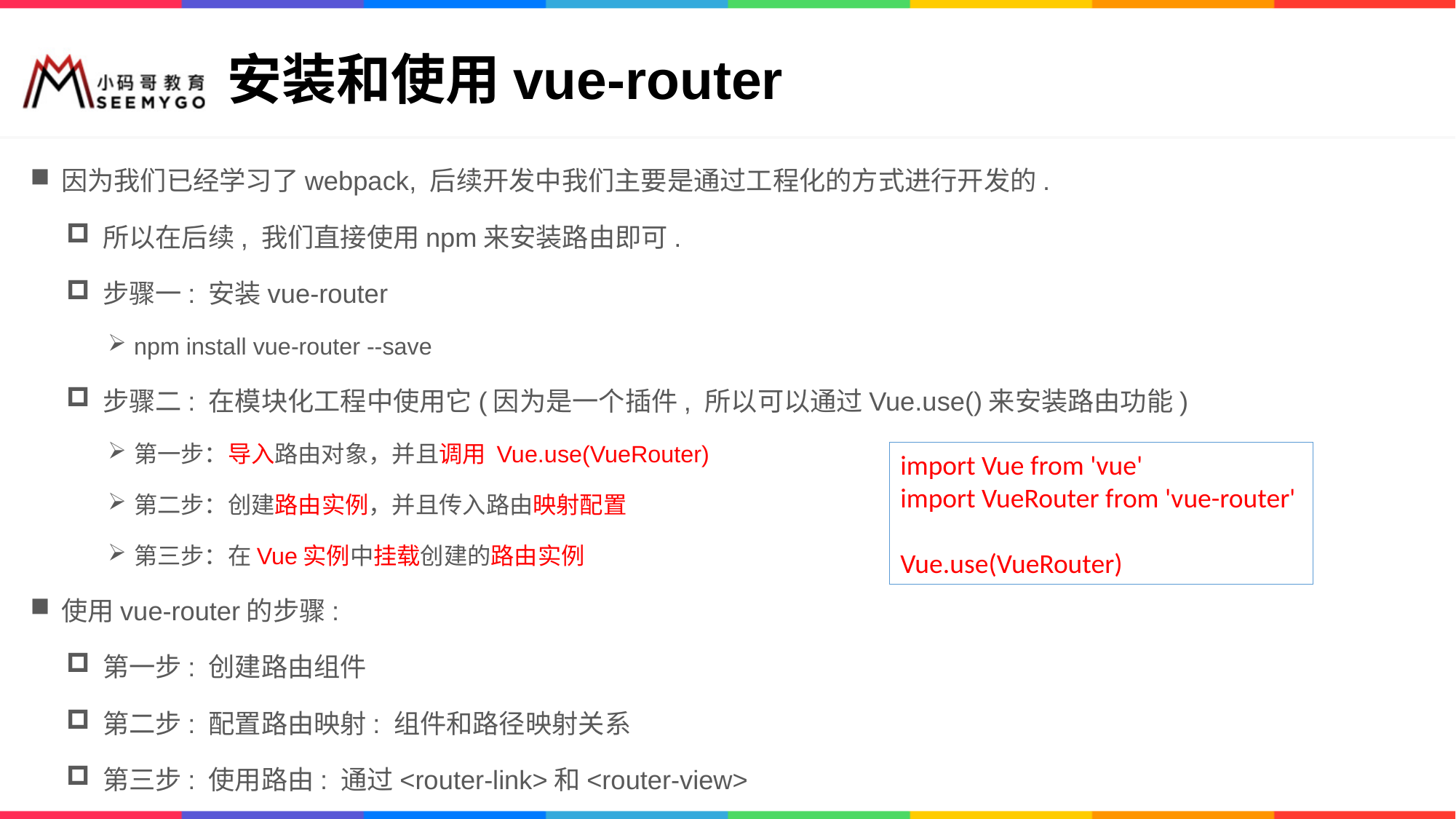

# 安装和使用vue-router
因为我们已经学习了webpack, 后续开发中我们主要是通过工程化的方式进行开发的.
所以在后续, 我们直接使用npm来安装路由即可.
步骤一: 安装vue-router
npm install vue-router --save
步骤二: 在模块化工程中使用它(因为是一个插件, 所以可以通过Vue.use()来安装路由功能)
第一步：导入路由对象，并且调用 Vue.use(VueRouter)
第二步：创建路由实例，并且传入路由映射配置
第三步：在Vue实例中挂载创建的路由实例
使用vue-router的步骤:
第一步: 创建路由组件
第二步: 配置路由映射: 组件和路径映射关系
第三步: 使用路由: 通过<router-link>和<router-view>

import Vue from 'vue'
import VueRouter from 'vue-router'

Vue.use(VueRouter)